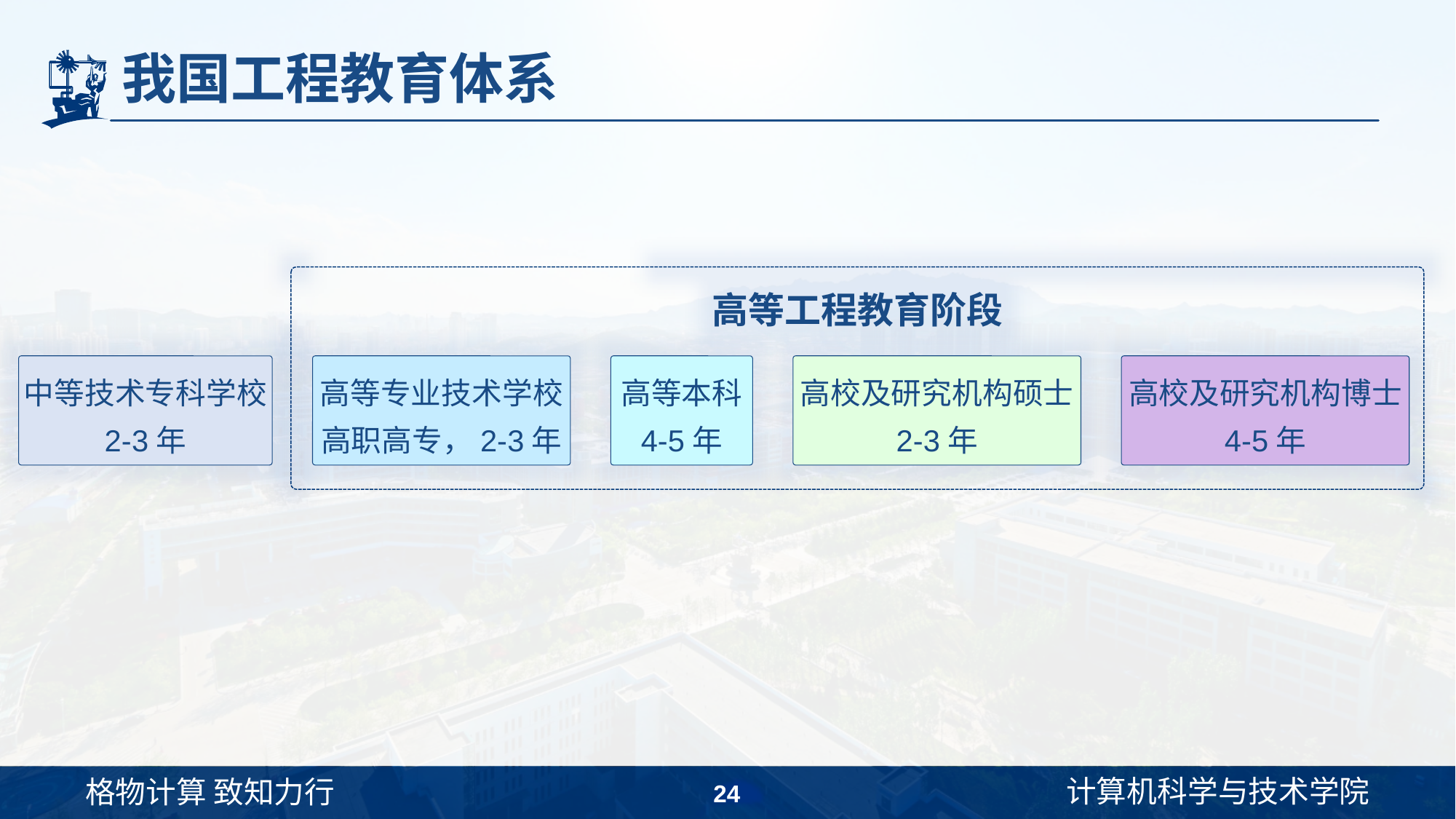

# 我国工程教育体系
高等工程教育阶段
中等技术专科学校
2-3年
高等专业技术学校
高职高专，2-3年
高等本科
4-5年
高校及研究机构硕士
2-3年
高校及研究机构博士
4-5年
24